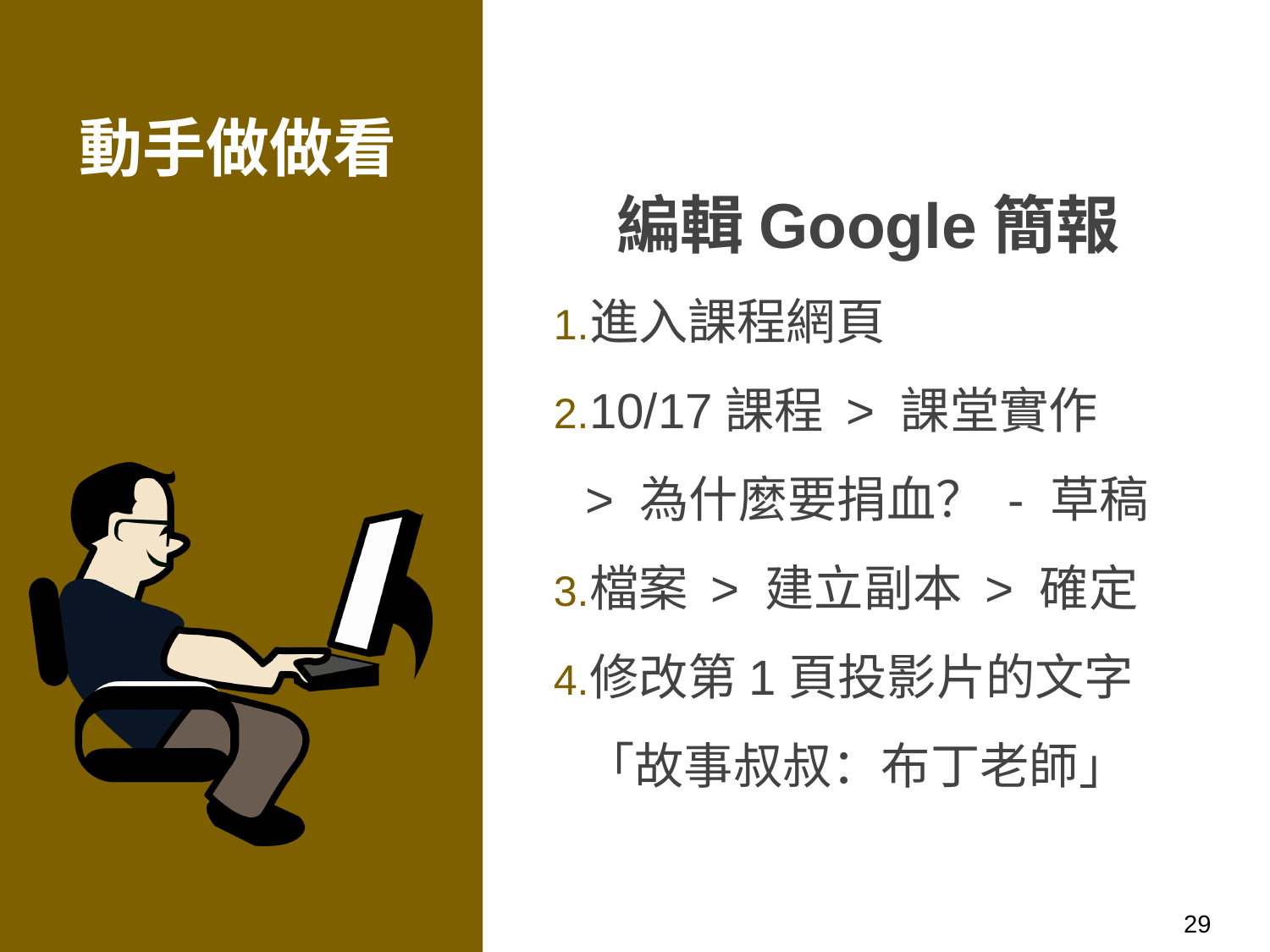

# 動手做做看
編輯Google簡報
進入課程網頁
10/17課程 > 課堂實作
> 為什麼要捐血？ - 草稿
檔案 > 建立副本 > 確定
修改第1頁投影片的文字
「故事叔叔：布丁老師」
29